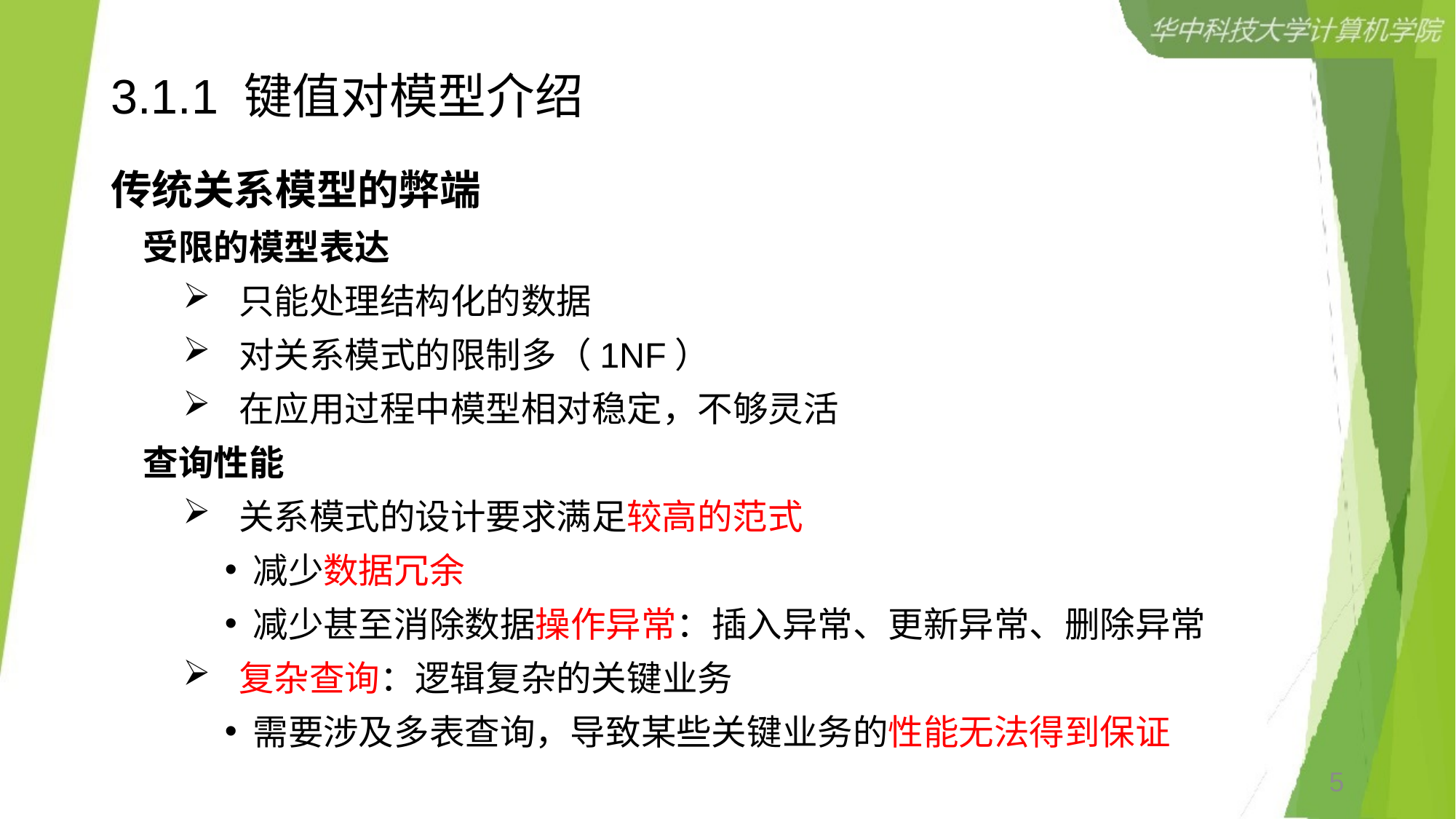

# 3.1.1 键值对模型介绍
传统关系模型的弊端
   受限的模型表达
 只能处理结构化的数据
 对关系模式的限制多（1NF）
 在应用过程中模型相对稳定，不够灵活
   查询性能
 关系模式的设计要求满足较高的范式
 减少数据冗余
 减少甚至消除数据操作异常：插入异常、更新异常、删除异常
 复杂查询：逻辑复杂的关键业务
 需要涉及多表查询，导致某些关键业务的性能无法得到保证
5